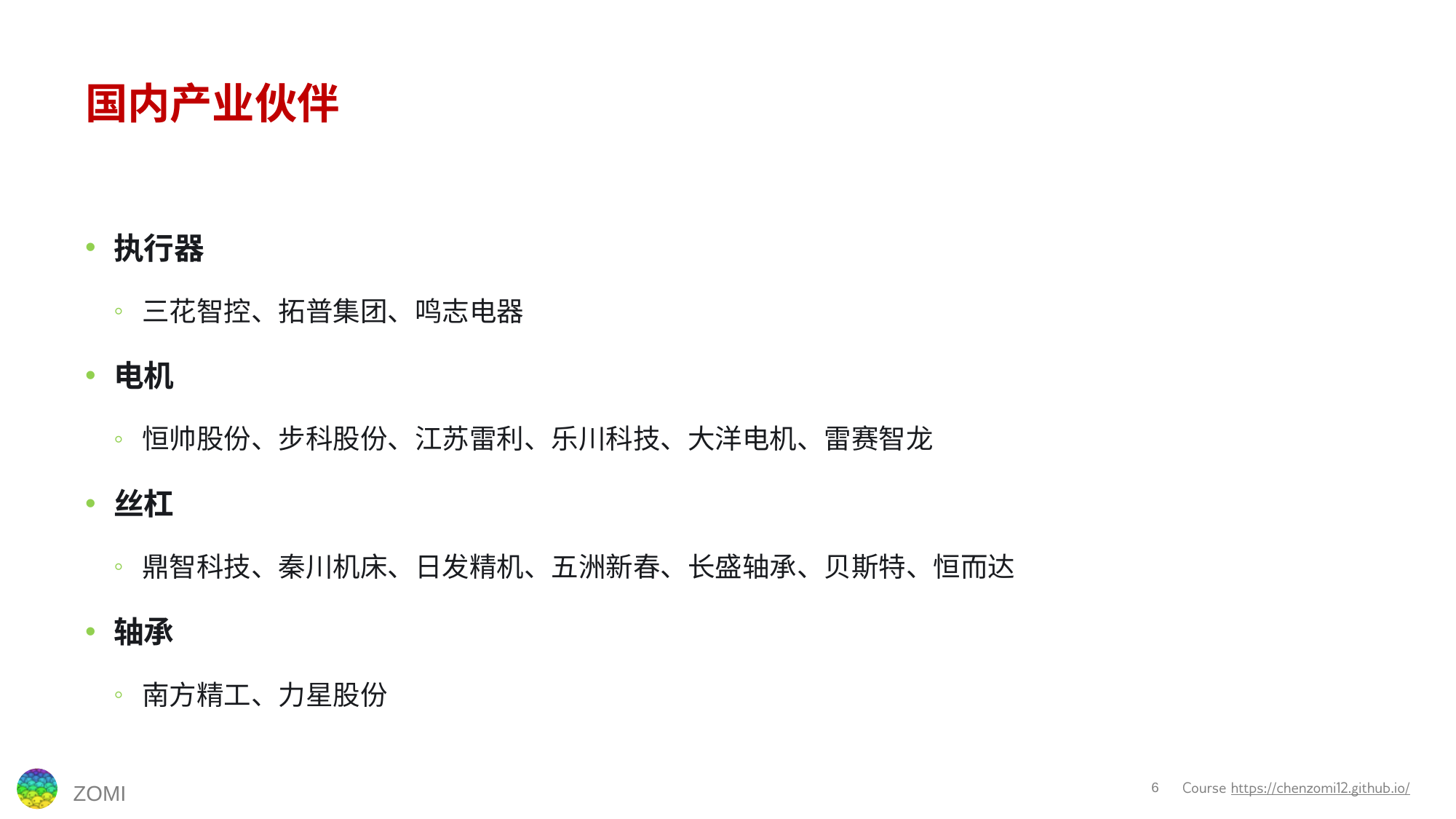

# 国内产业伙伴
执行器
三花智控、拓普集团、鸣志电器
电机
恒帅股份、步科股份、江苏雷利、乐川科技、大洋电机、雷赛智龙
丝杠
鼎智科技、秦川机床、日发精机、五洲新春、长盛轴承、贝斯特、恒而达
轴承
南方精工、力星股份